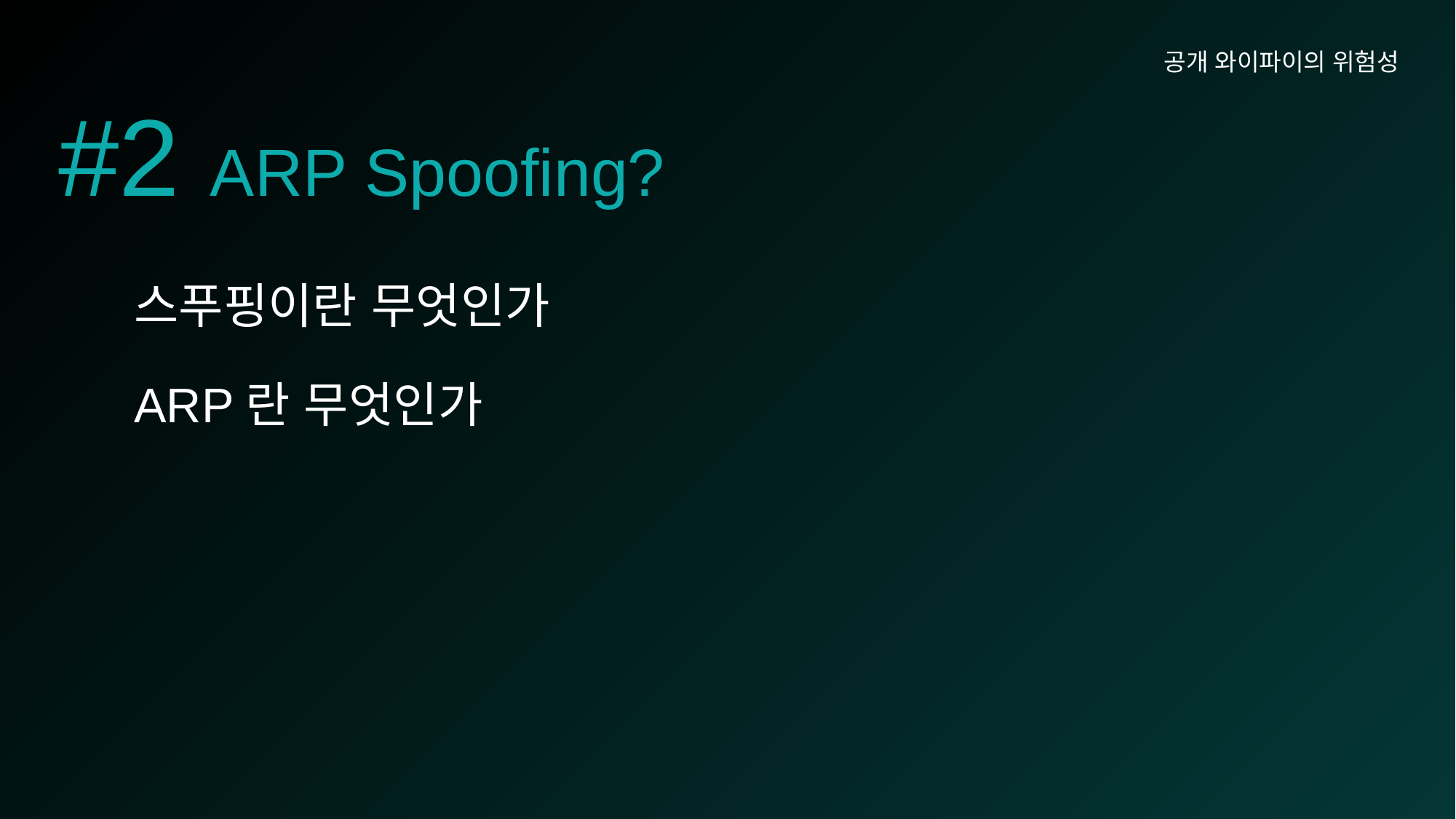

공개 와이파이의 위험성
# #2 ARP Spoofing?
스푸핑이란 무엇인가
ARP란 무엇인가